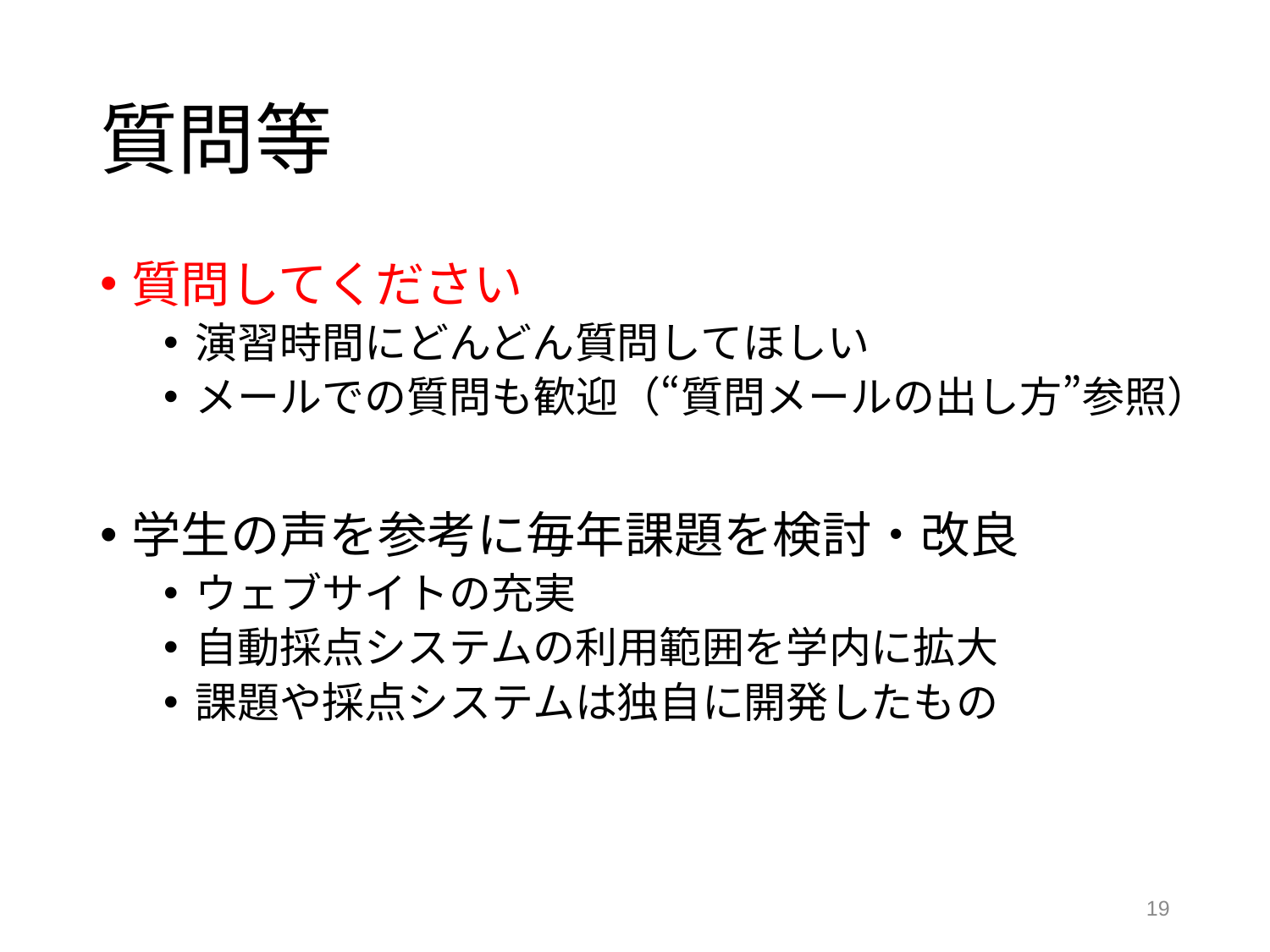

# 質問等
質問してください
演習時間にどんどん質問してほしい
メールでの質問も歓迎（“質問メールの出し方”参照）

学生の声を参考に毎年課題を検討・改良
ウェブサイトの充実
自動採点システムの利用範囲を学内に拡大
課題や採点システムは独自に開発したもの
19